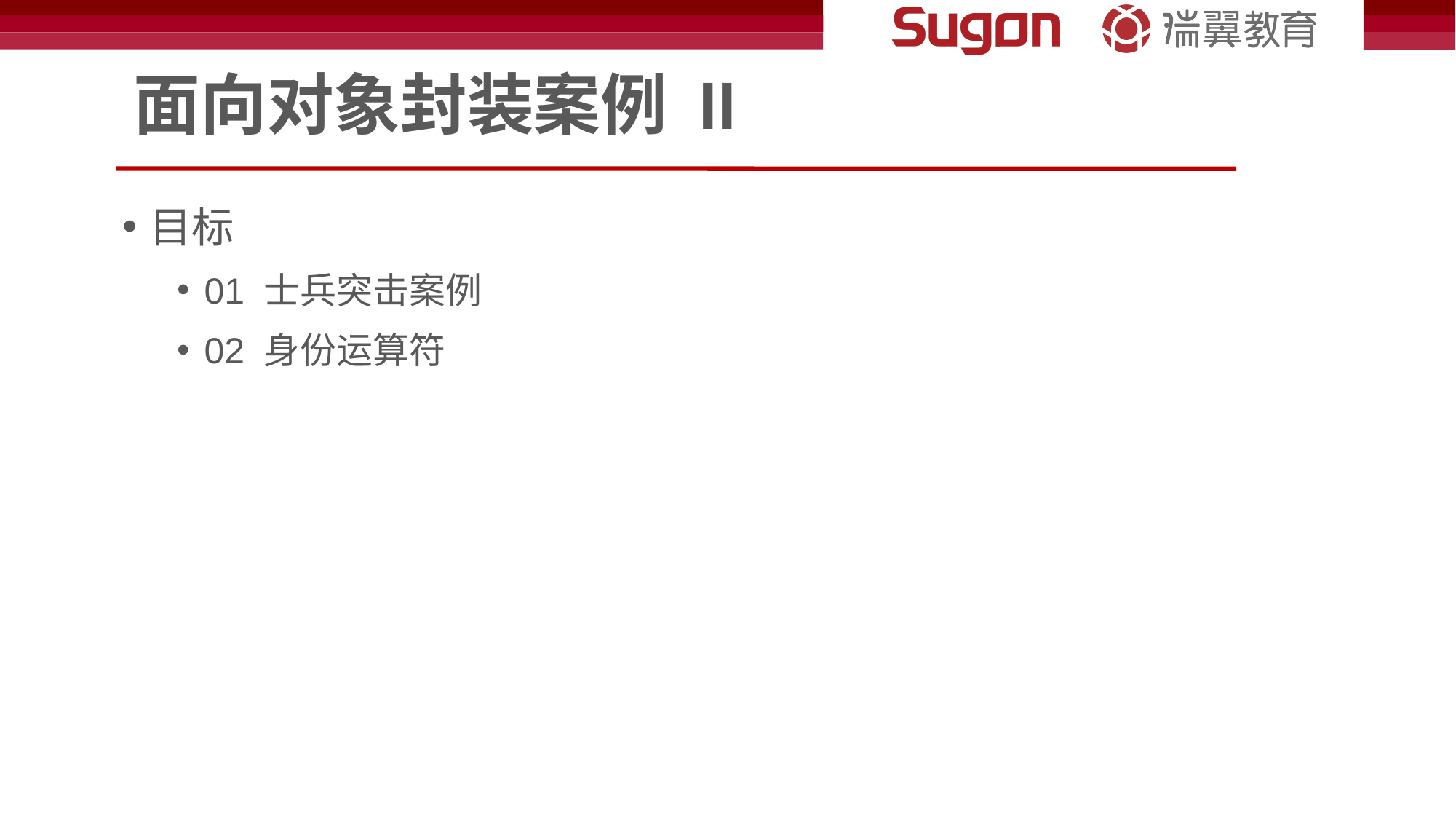

# 面向对象封装案例 II
目标
01 士兵突击案例
02 身份运算符